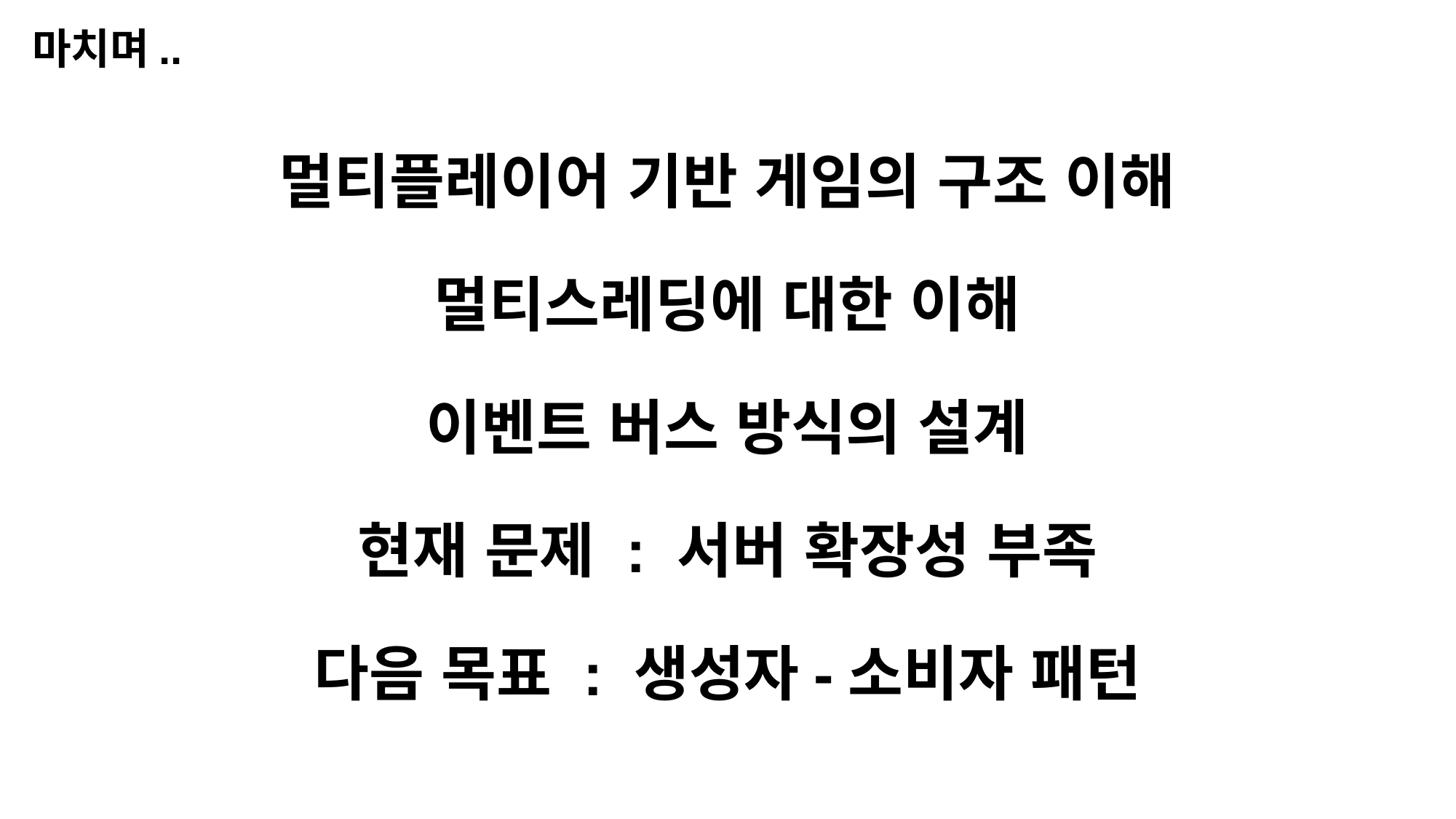

마치며..
멀티플레이어 기반 게임의 구조 이해
멀티스레딩에 대한 이해
이벤트 버스 방식의 설계
현재 문제 : 서버 확장성 부족
다음 목표 : 생성자-소비자 패턴